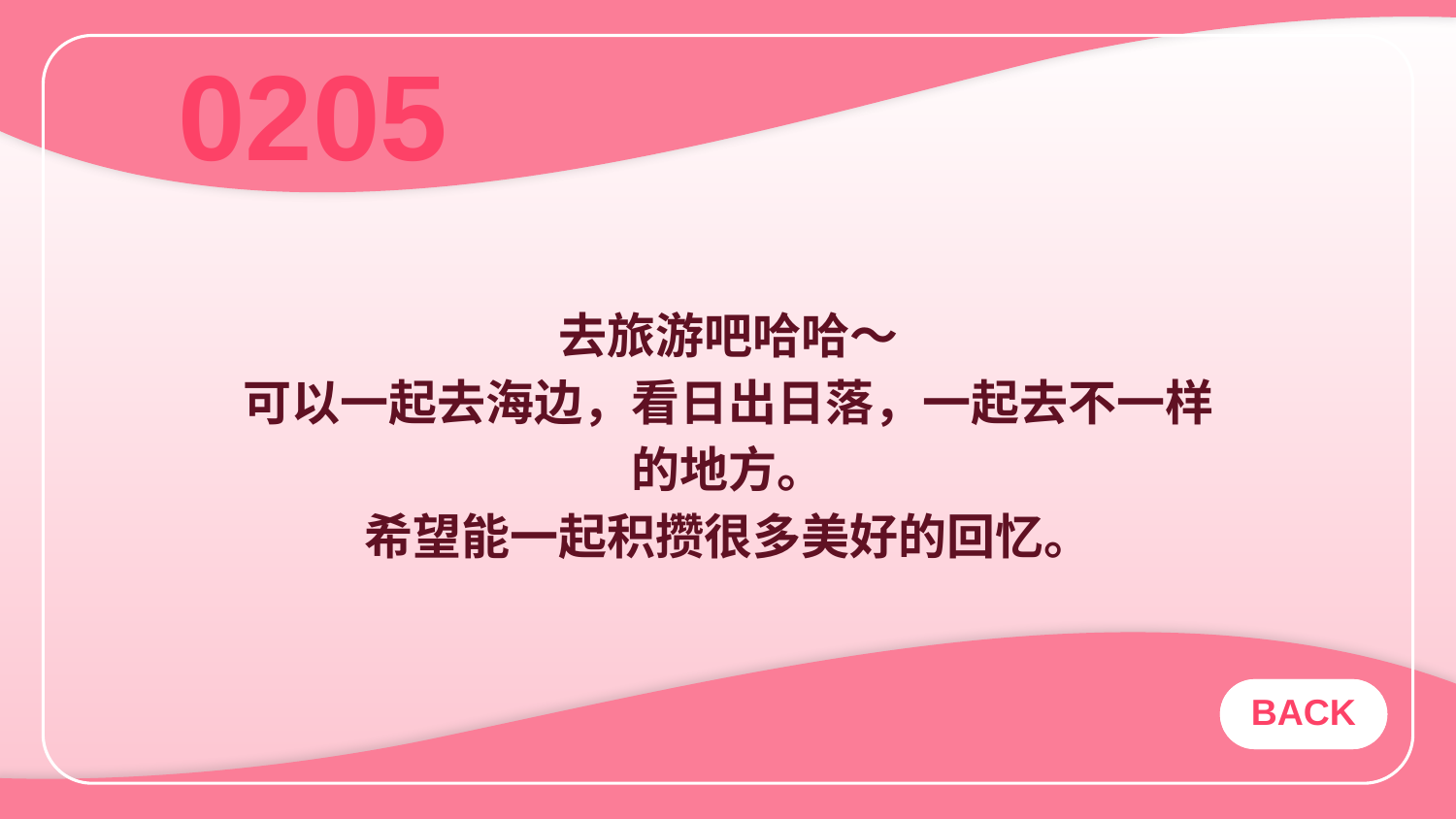

0205
# 去旅游吧哈哈～
可以一起去海边，看日出日落，一起去不一样的地方。
希望能一起积攒很多美好的回忆。
BACK